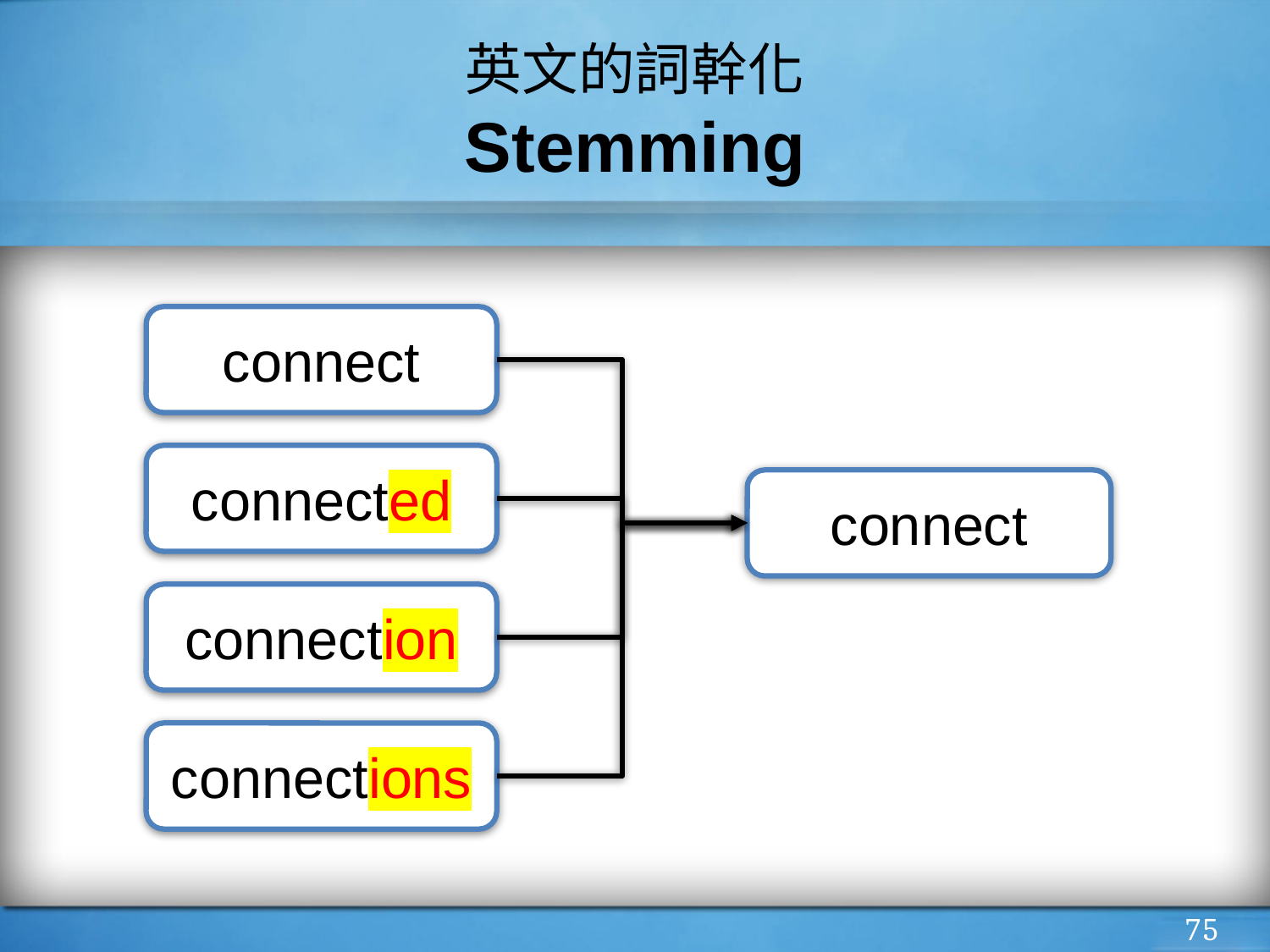

# 英文的詞幹化
Stemming

connect
connected
connect
connection
connections
75